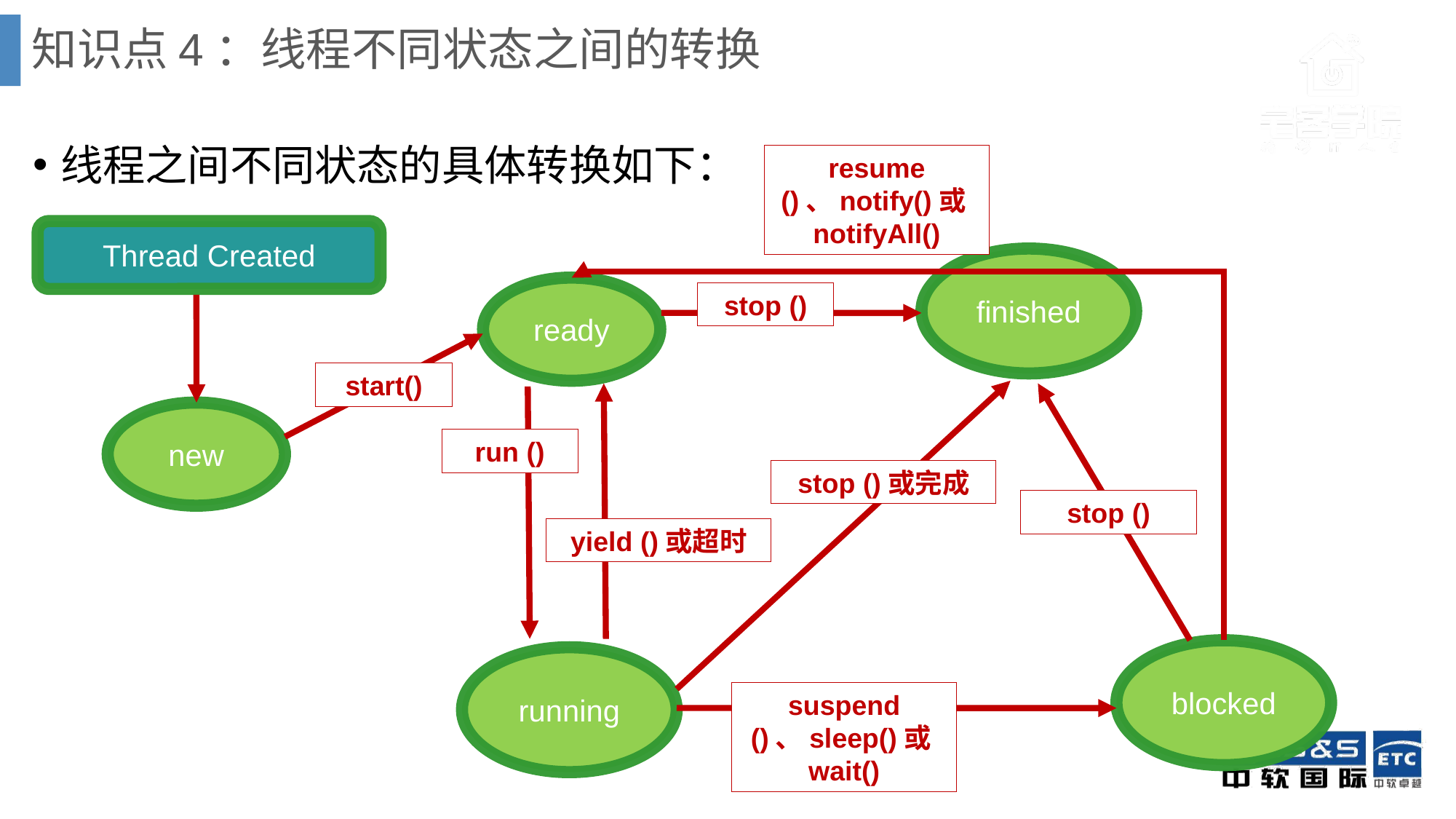

# 知识点4：线程不同状态之间的转换
线程之间不同状态的具体转换如下：
resume ()、notify()或notifyAll()
Thread Created
finished
ready
stop ()

start()

new
run ()
stop ()或完成
stop ()
yield ()或超时
blocked
running
suspend ()、sleep()或wait()